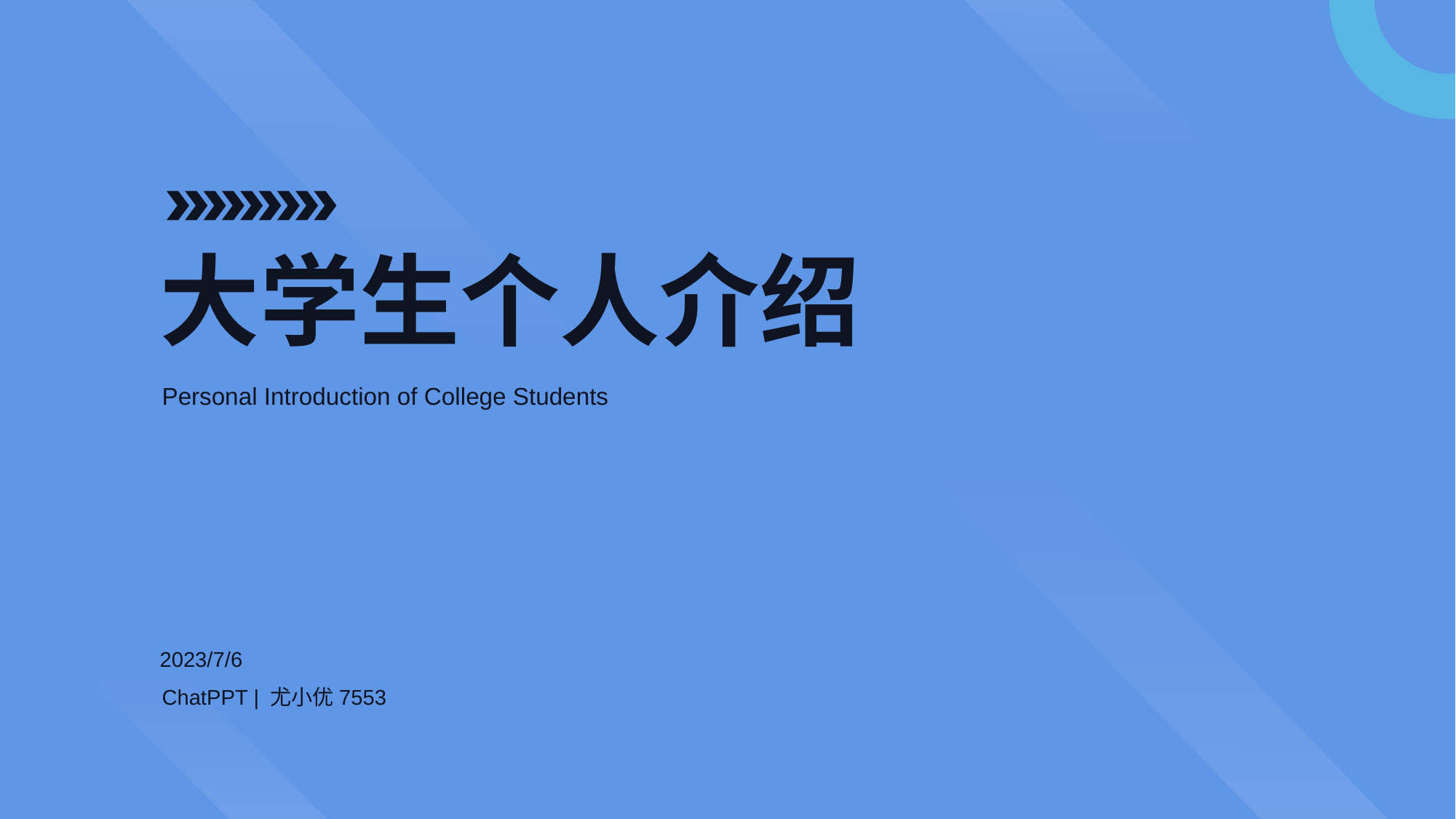

目录

大学生个人介绍

Personal Introduction of College Students

2023/7/6
ChatPPT | 尤小优7553